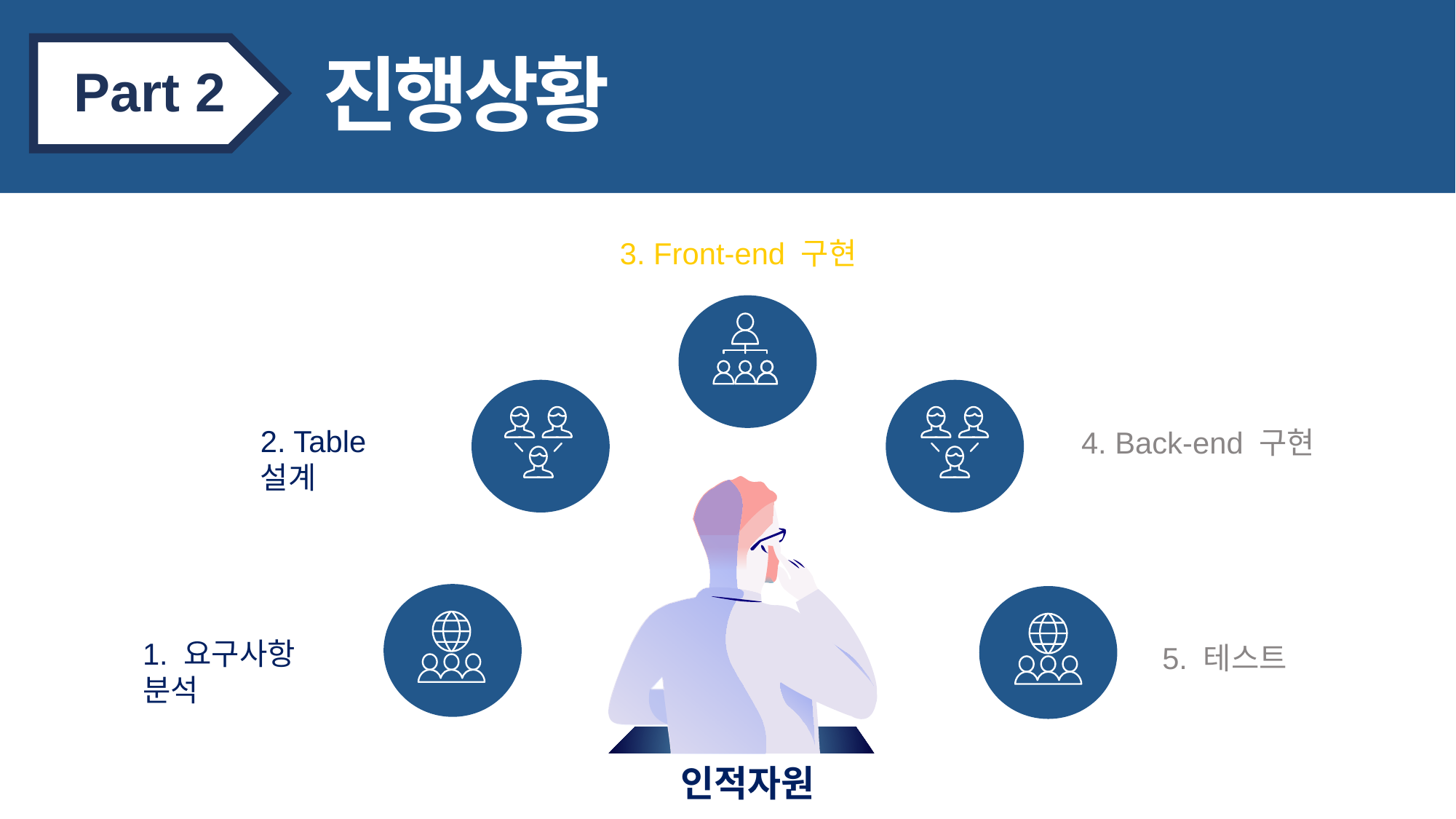

Part 2
진행상황
3. Front-end 구현

2. Table 설계
4. Back-end 구현

1. 요구사항 분석

5. 테스트
인적자원